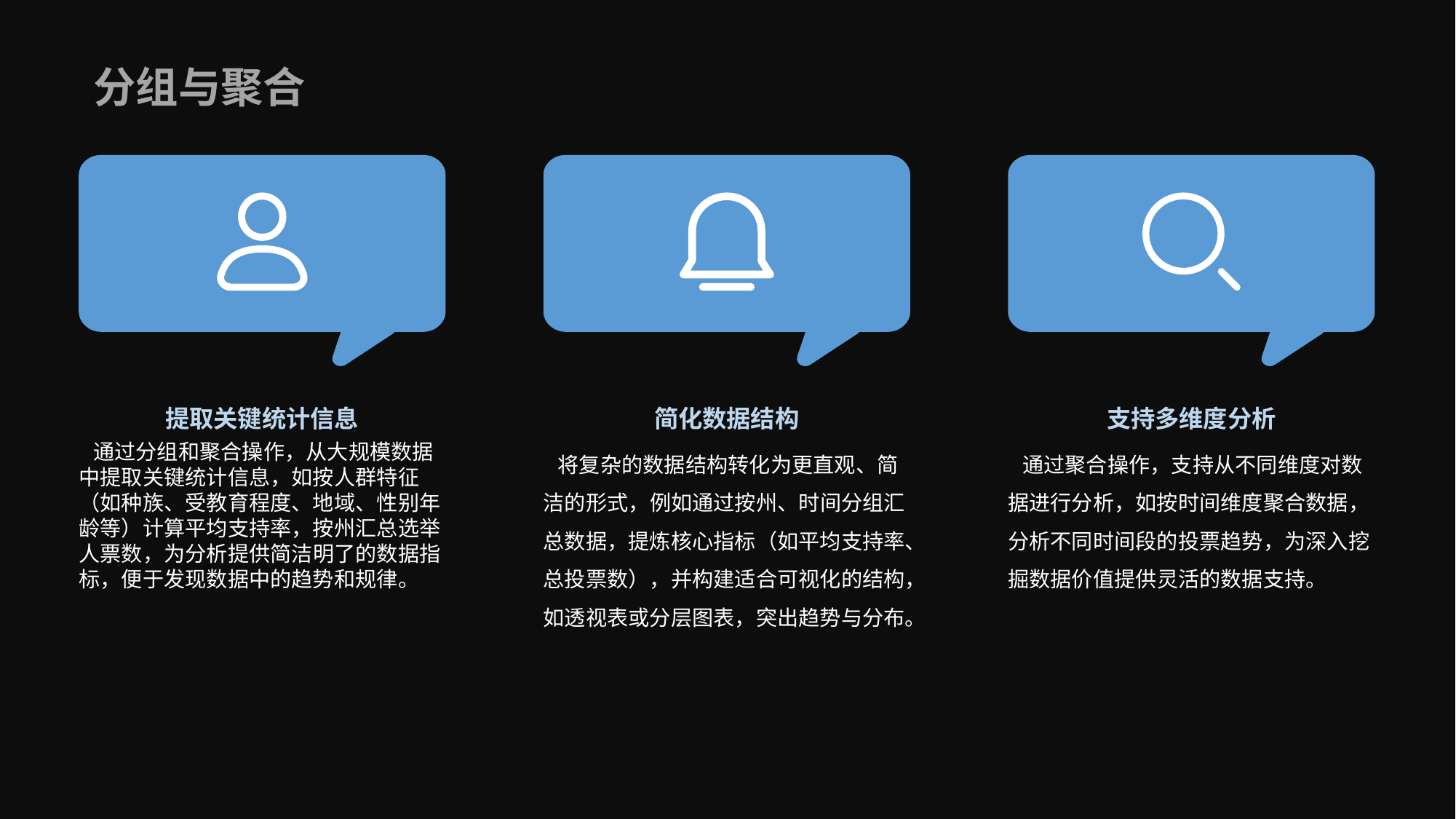

分组与聚合

提取关键统计信息
简化数据结构
支持多维度分析
  通过分组和聚合操作，从大规模数据中提取关键统计信息，如按人群特征（如种族、受教育程度、地域、性别年龄等）计算平均支持率，按州汇总选举人票数，为分析提供简洁明了的数据指标，便于发现数据中的趋势和规律。

  将复杂的数据结构转化为更直观、简洁的形式，例如通过按州、时间分组汇总数据，提炼核心指标（如平均支持率、总投票数），并构建适合可视化的结构，如透视表或分层图表，突出趋势与分布。
  通过聚合操作，支持从不同维度对数据进行分析，如按时间维度聚合数据，分析不同时间段的投票趋势，为深入挖掘数据价值提供灵活的数据支持。